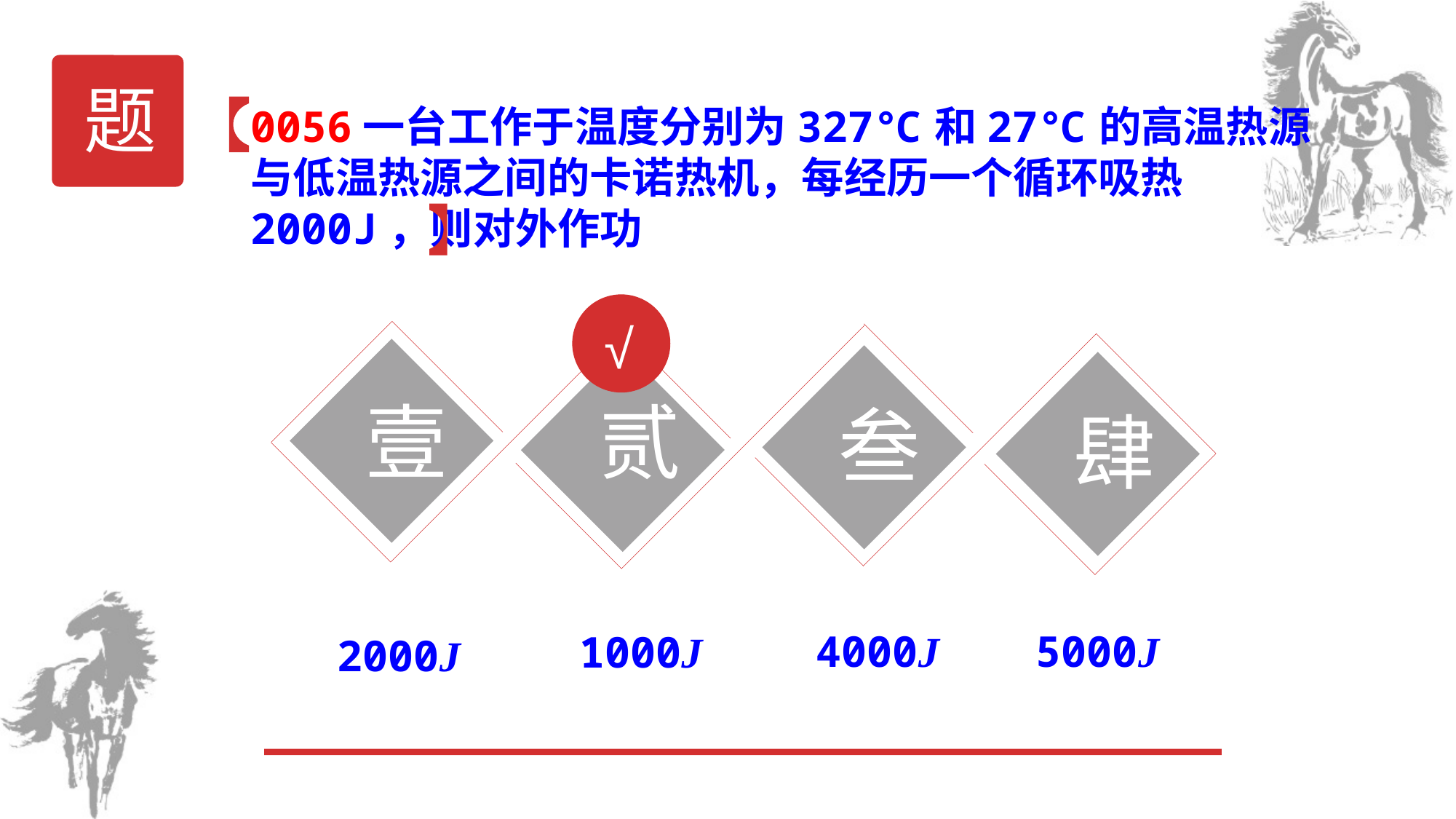

题
0056一台工作于温度分别为327℃和27℃的高温热源与低温热源之间的卡诺热机，每经历一个循环吸热2000J，则对外作功

√

壹
贰
叁
肆

4000J
5000J
1000J
2000J